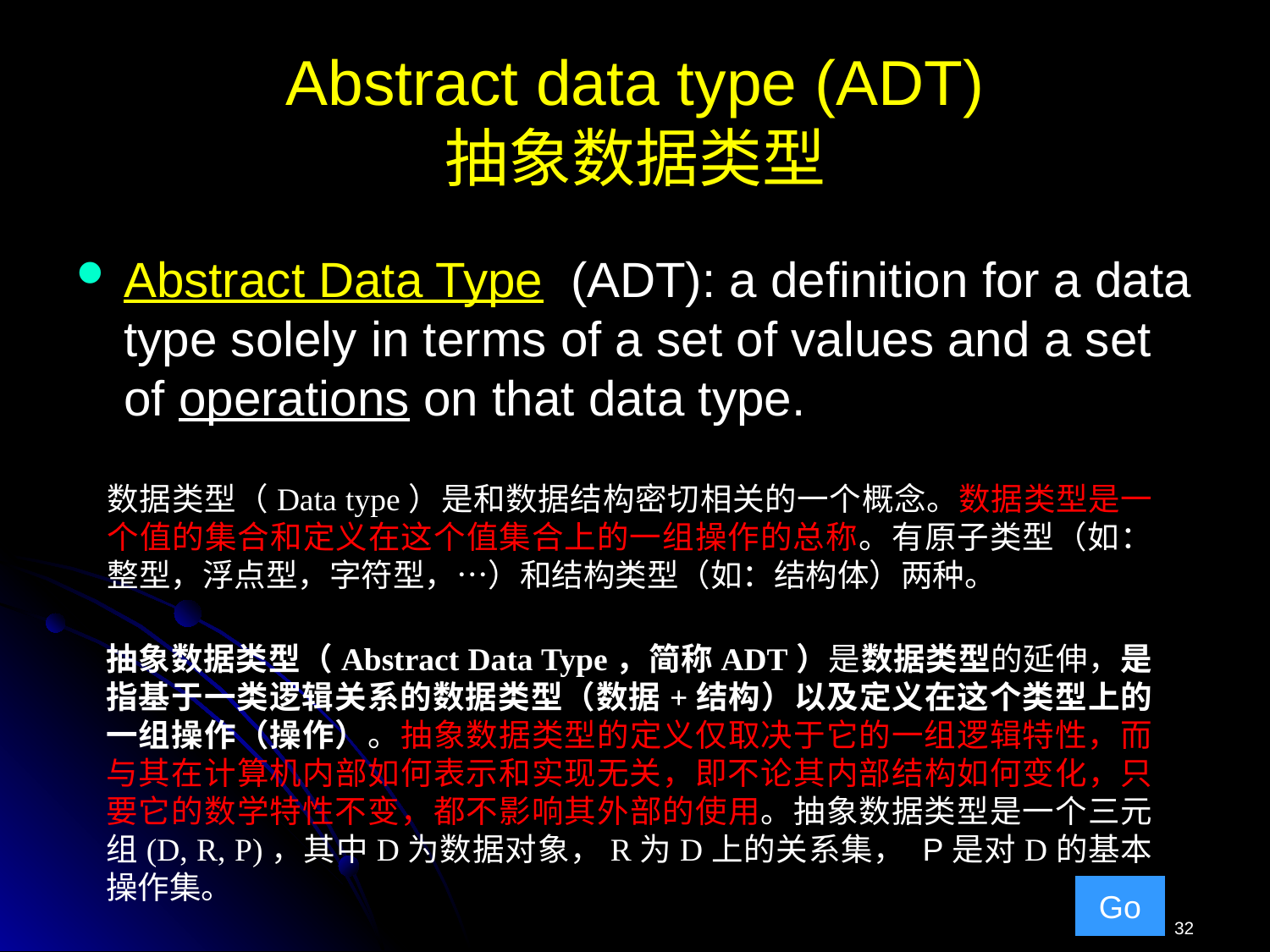

# Abstract data type (ADT) 抽象数据类型
Abstract Data Type  (ADT): a definition for a data type solely in terms of a set of values and a set of operations on that data type.

数据类型（Data type）是和数据结构密切相关的一个概念。数据类型是一个值的集合和定义在这个值集合上的一组操作的总称。有原子类型（如：整型，浮点型，字符型，…）和结构类型（如：结构体）两种。
抽象数据类型（Abstract Data Type，简称ADT）是数据类型的延伸，是指基于一类逻辑关系的数据类型（数据+结构）以及定义在这个类型上的一组操作（操作）。抽象数据类型的定义仅取决于它的一组逻辑特性，而与其在计算机内部如何表示和实现无关，即不论其内部结构如何变化，只要它的数学特性不变，都不影响其外部的使用。抽象数据类型是一个三元组(D, R, P)，其中D为数据对象，R为D上的关系集， P是对D的基本操作集。
Go

32